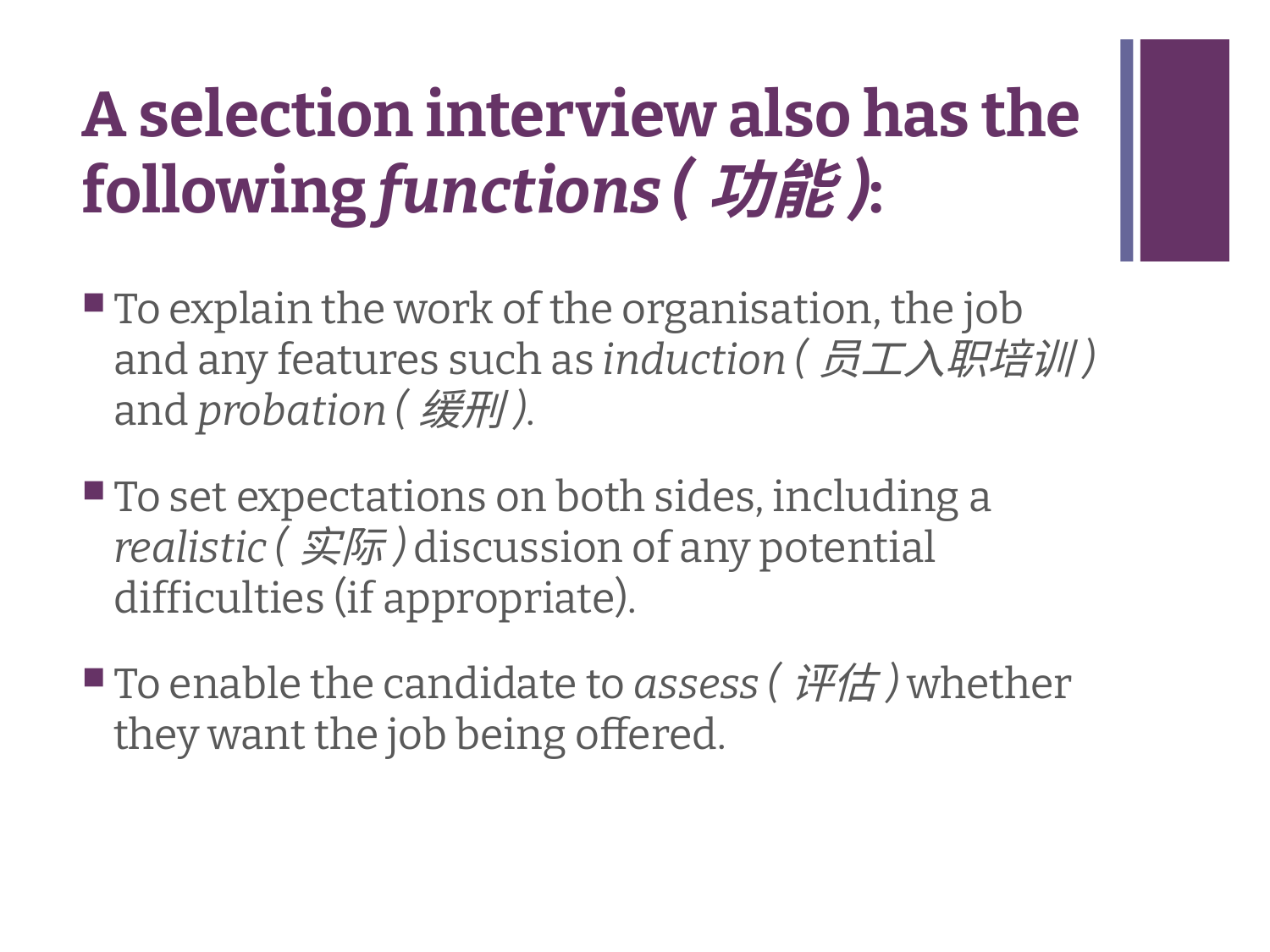

# A selection interview also has the following functions (功能):
To explain the work of the organisation, the job and any features such as induction (员工入职培训) and probation (缓刑).
To set expectations on both sides, including a realistic (实际) discussion of any potential difficulties (if appropriate).
To enable the candidate to assess (评估) whether they want the job being offered.